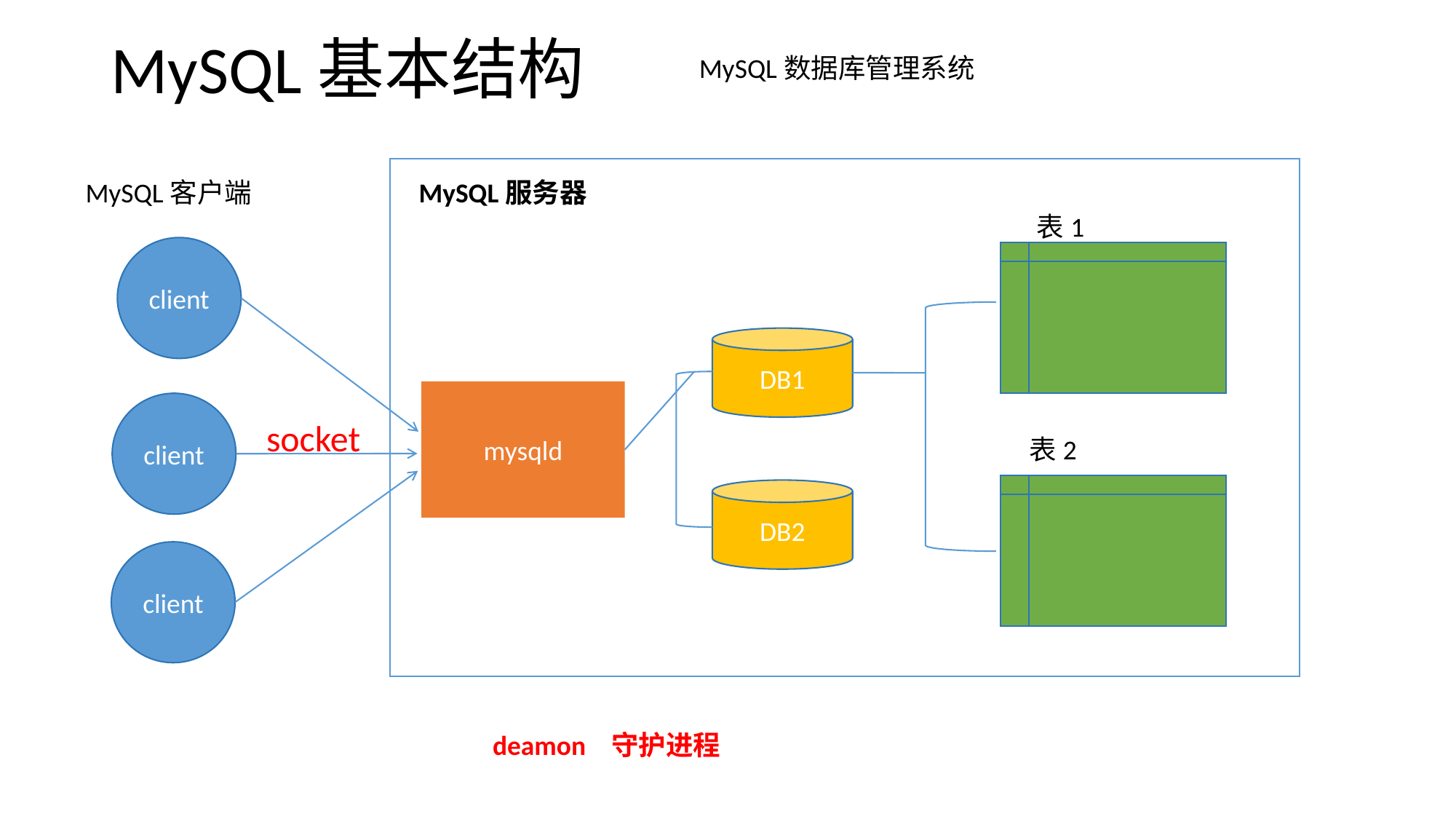

# MySQL基本结构
MySQL数据库管理系统

MySQL客户端
MySQL服务器
表1
client

DB1

mysqld
client
socket
表2

DB2
client
deamon   守护进程